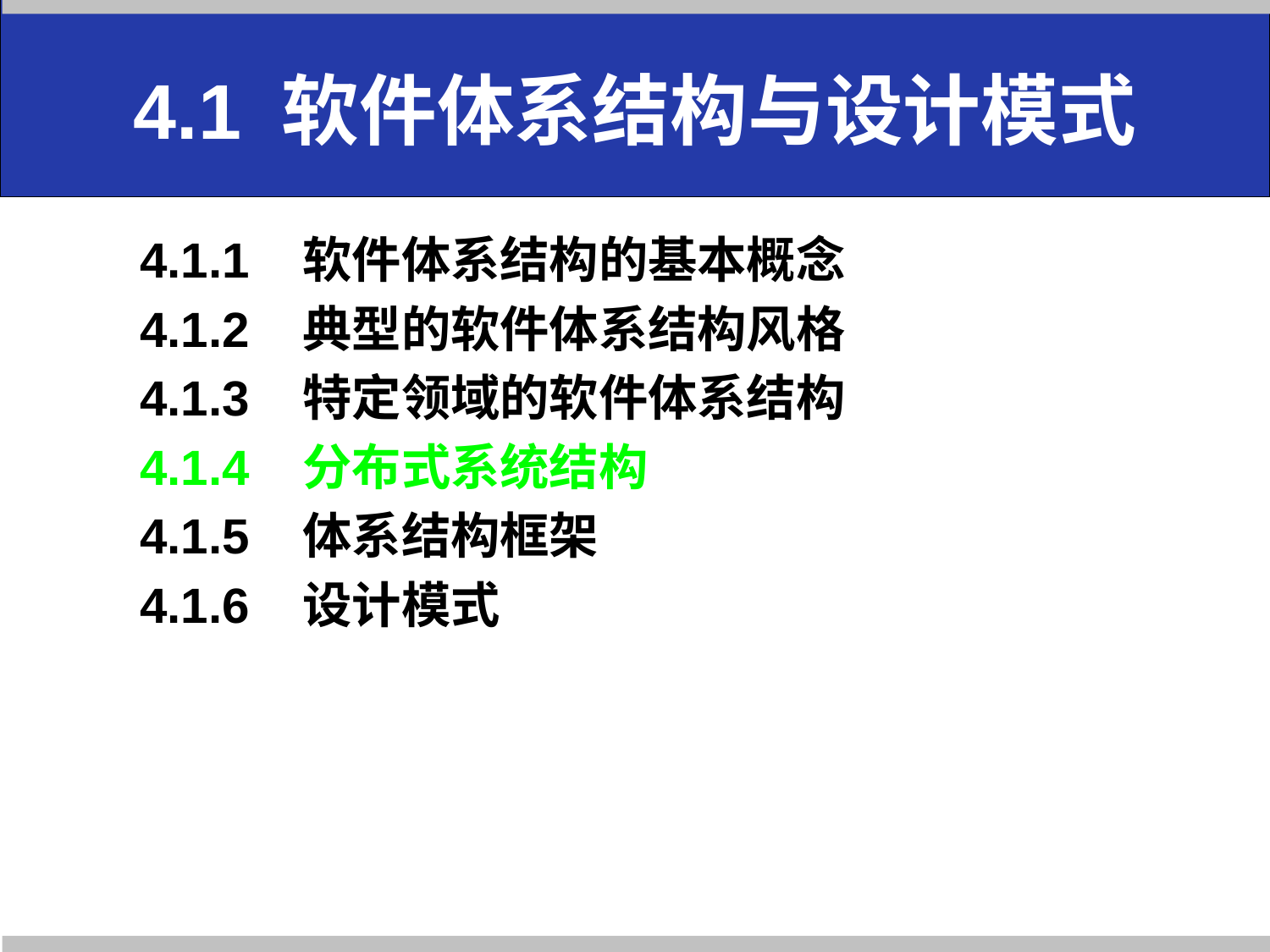

# 4.1 软件体系结构与设计模式
4.1.1   软件体系结构的基本概念
4.1.2   典型的软件体系结构风格
4.1.3   特定领域的软件体系结构
4.1.4   分布式系统结构
4.1.5   体系结构框架
4.1.6   设计模式

415